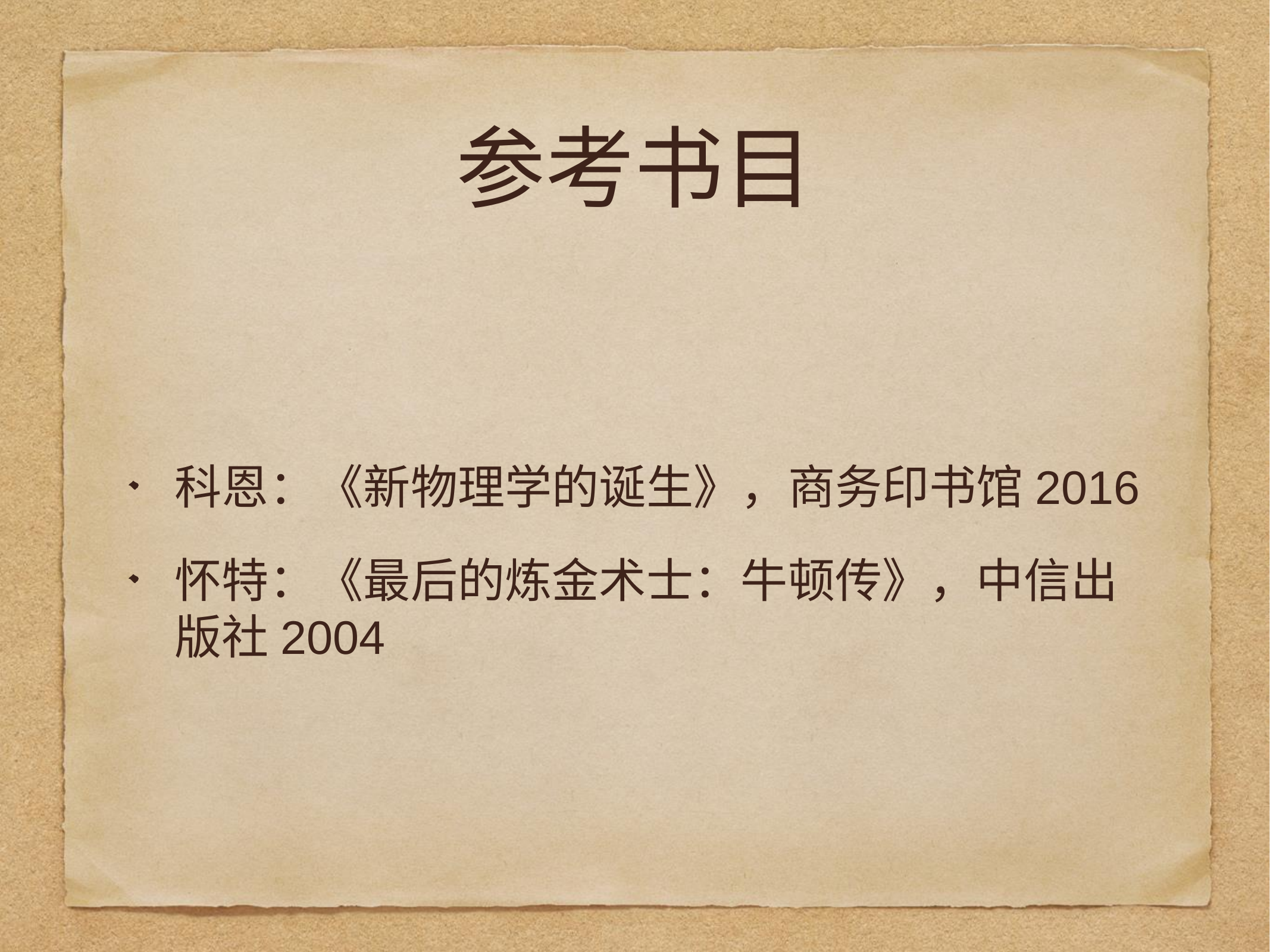

# 参考书目
科恩：《新物理学的诞生》，商务印书馆2016
怀特：《最后的炼金术士：牛顿传》，中信出版社2004